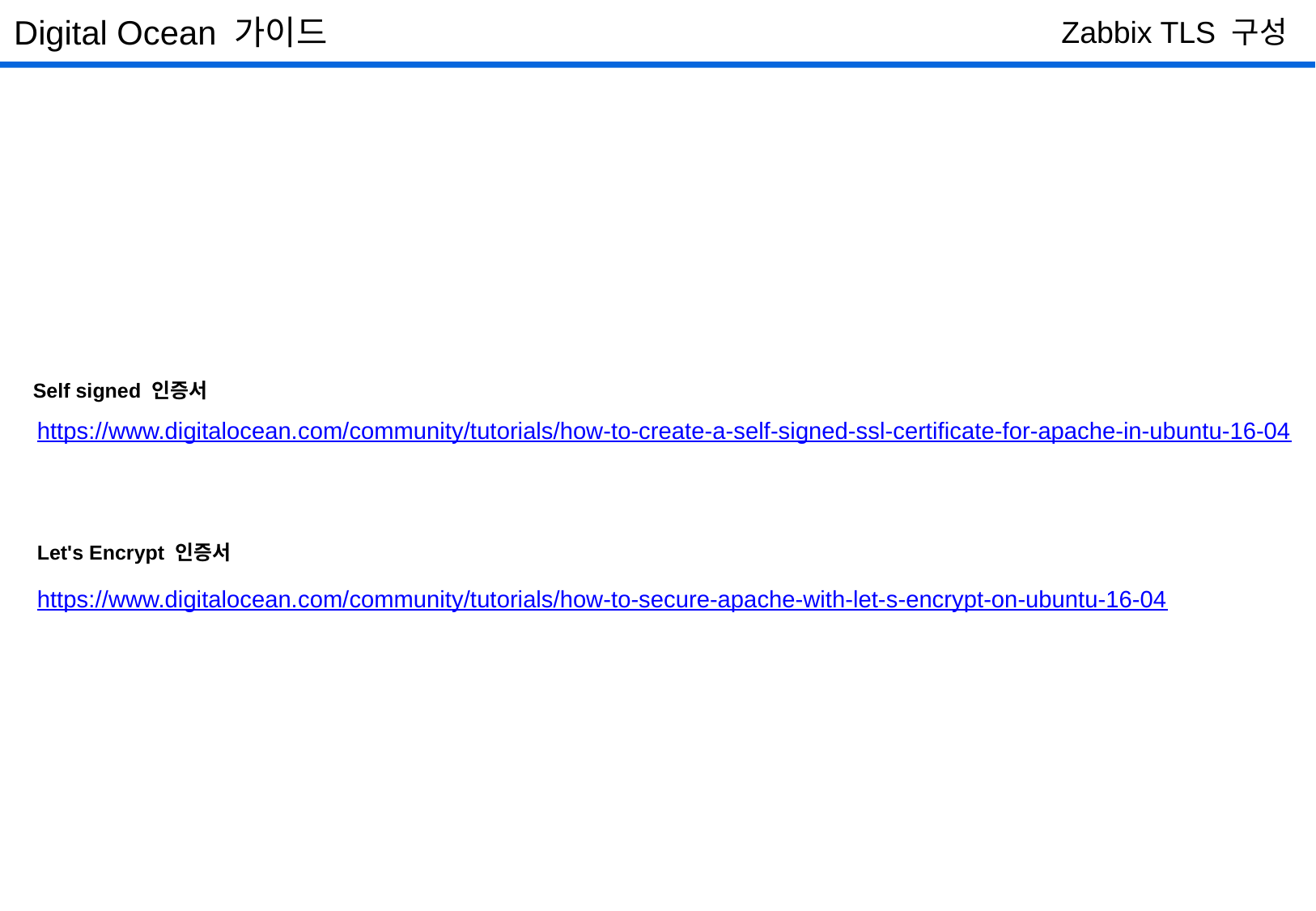

Digital Ocean 가이드
Zabbix TLS 구성
Self signed 인증서
https://www.digitalocean.com/community/tutorials/how-to-create-a-self-signed-ssl-certificate-for-apache-in-ubuntu-16-04
Let's Encrypt 인증서
https://www.digitalocean.com/community/tutorials/how-to-secure-apache-with-let-s-encrypt-on-ubuntu-16-04